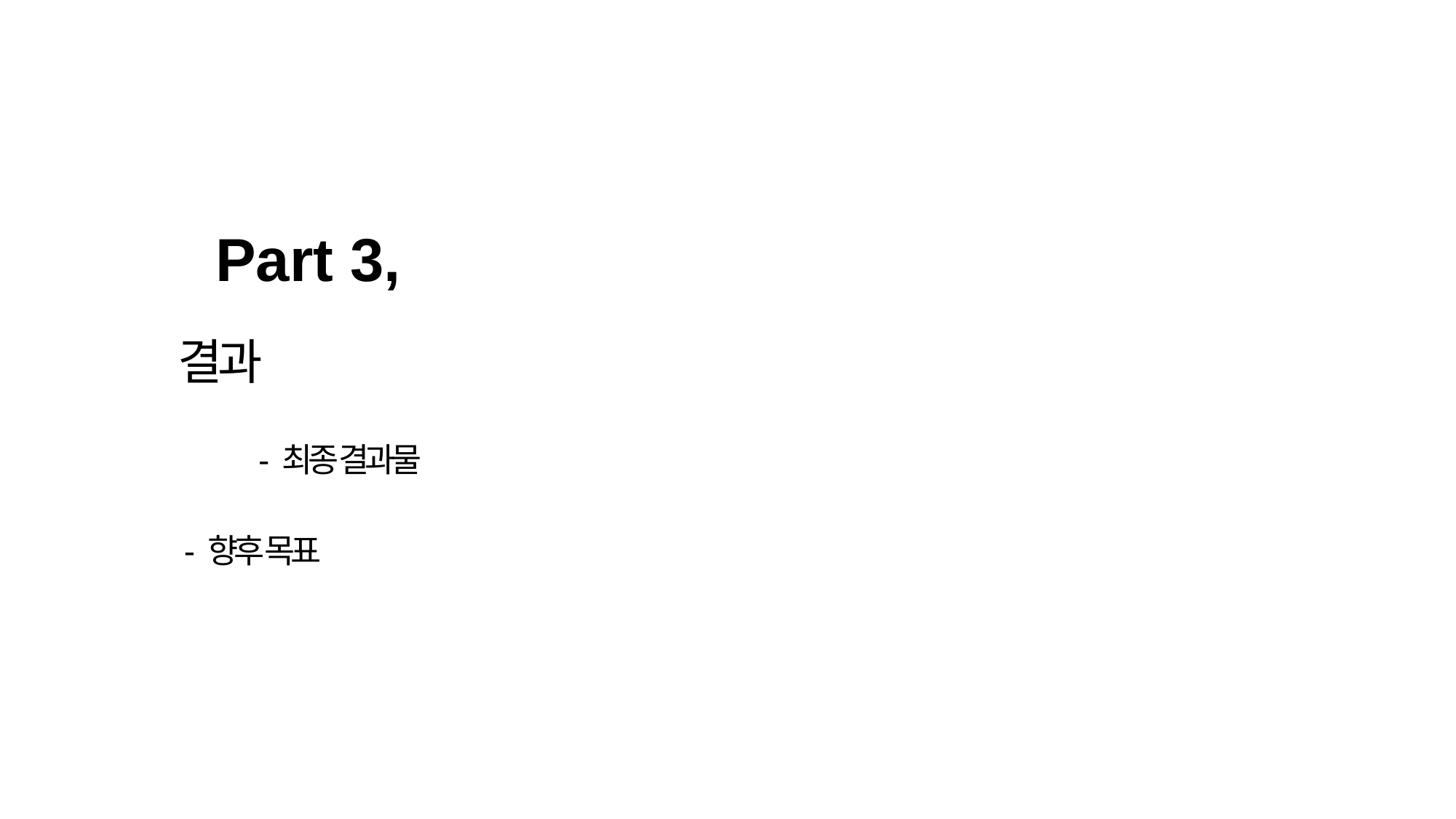

Part 3,
결과
- 최종 결과물
- 향후 목표